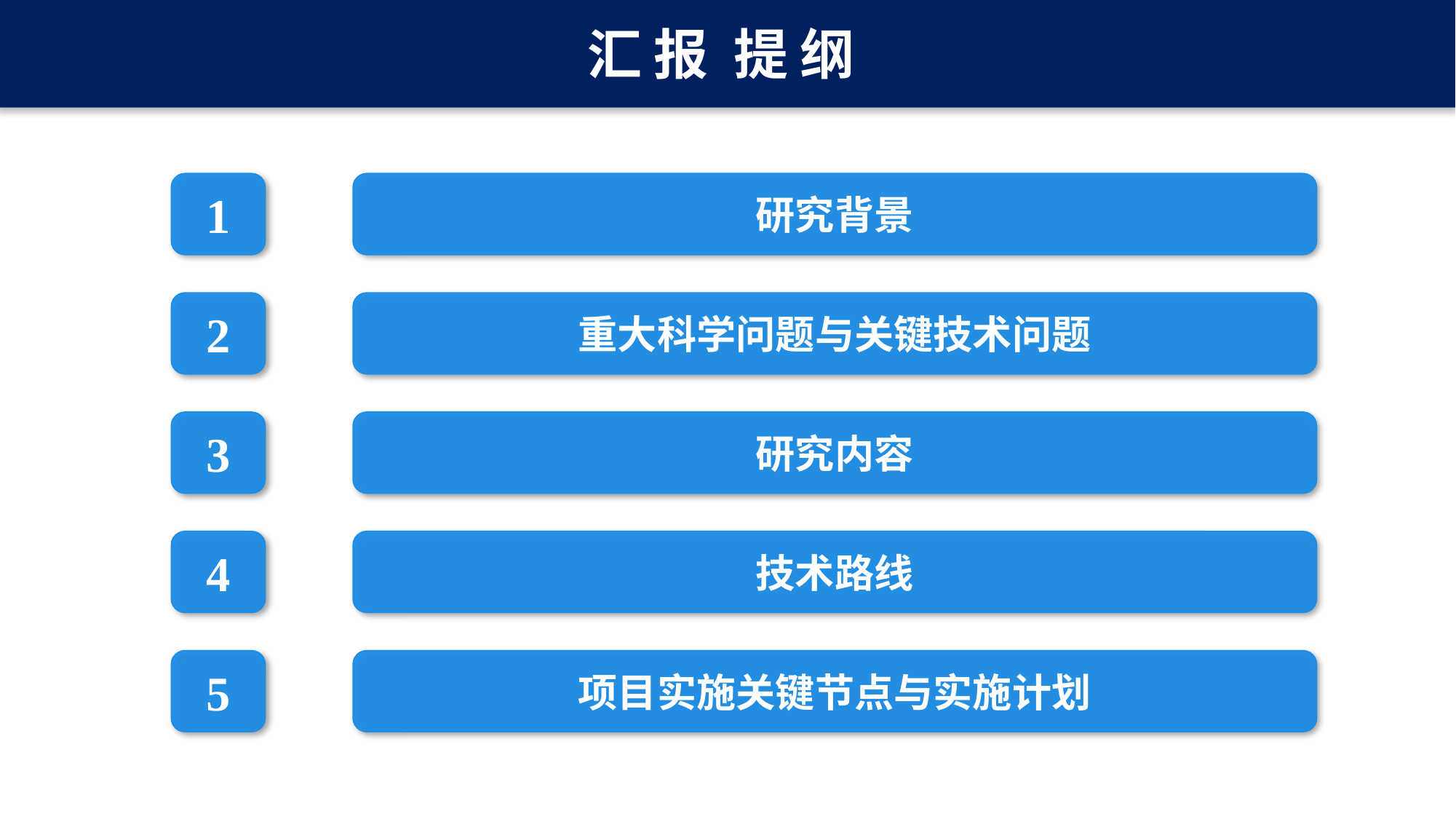

汇 报  提 纲
提     纲
1
研究背景
2
重大科学问题与关键技术问题
3
研究内容
4
技术路线
5
项目实施关键节点与实施计划